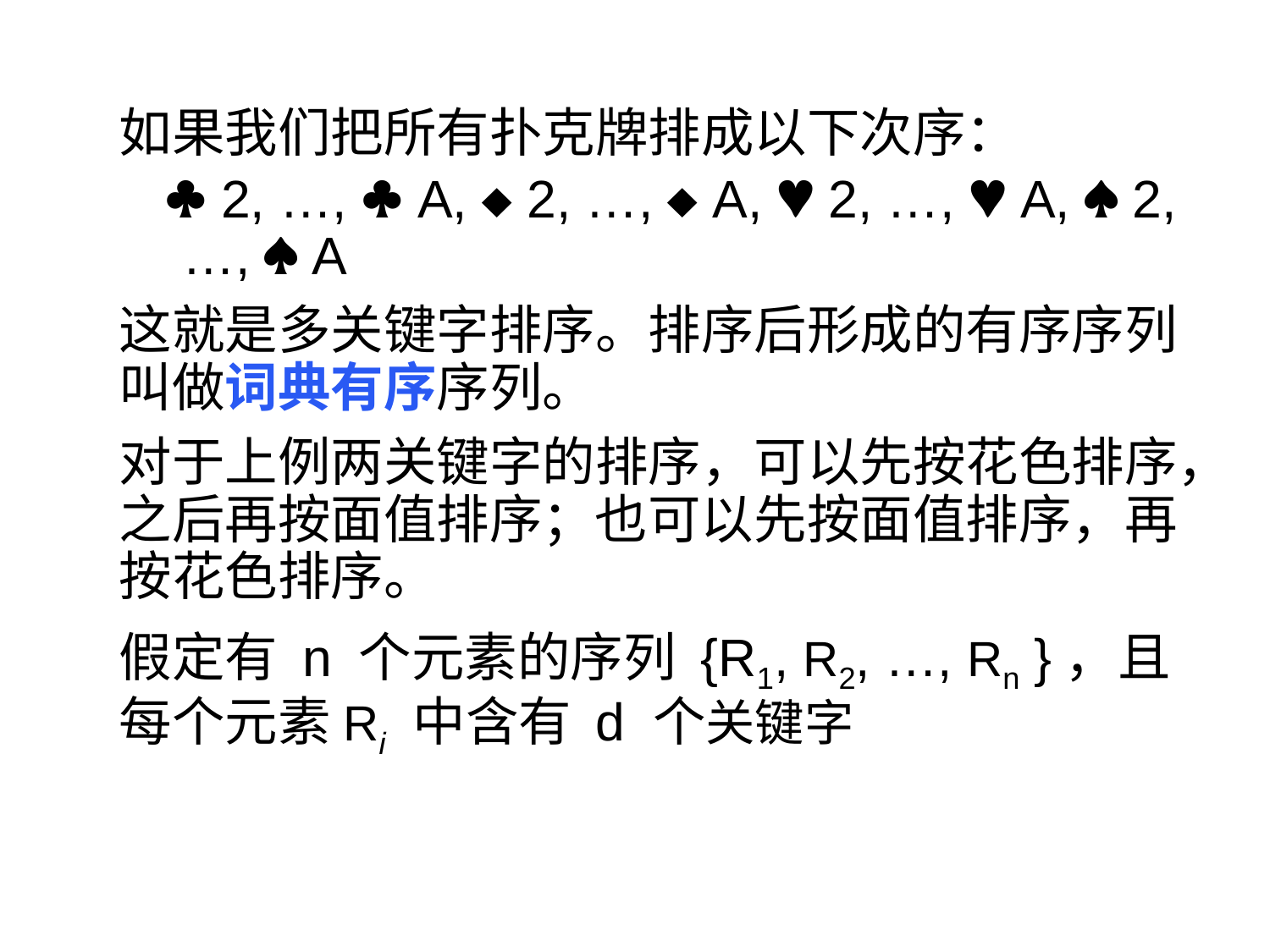

如果我们把所有扑克牌排成以下次序：
 ♣ 2, …, ♣ A, ♦ 2, …, ♦ A, ♥ 2, …, ♥ A, ♠ 2, …, ♠ A
这就是多关键字排序。排序后形成的有序序列叫做词典有序序列。
对于上例两关键字的排序，可以先按花色排序，之后再按面值排序；也可以先按面值排序，再按花色排序。
假定有 n 个元素的序列 {R1, R2, …, Rn }，且每个元素Ri 中含有 d 个关键字